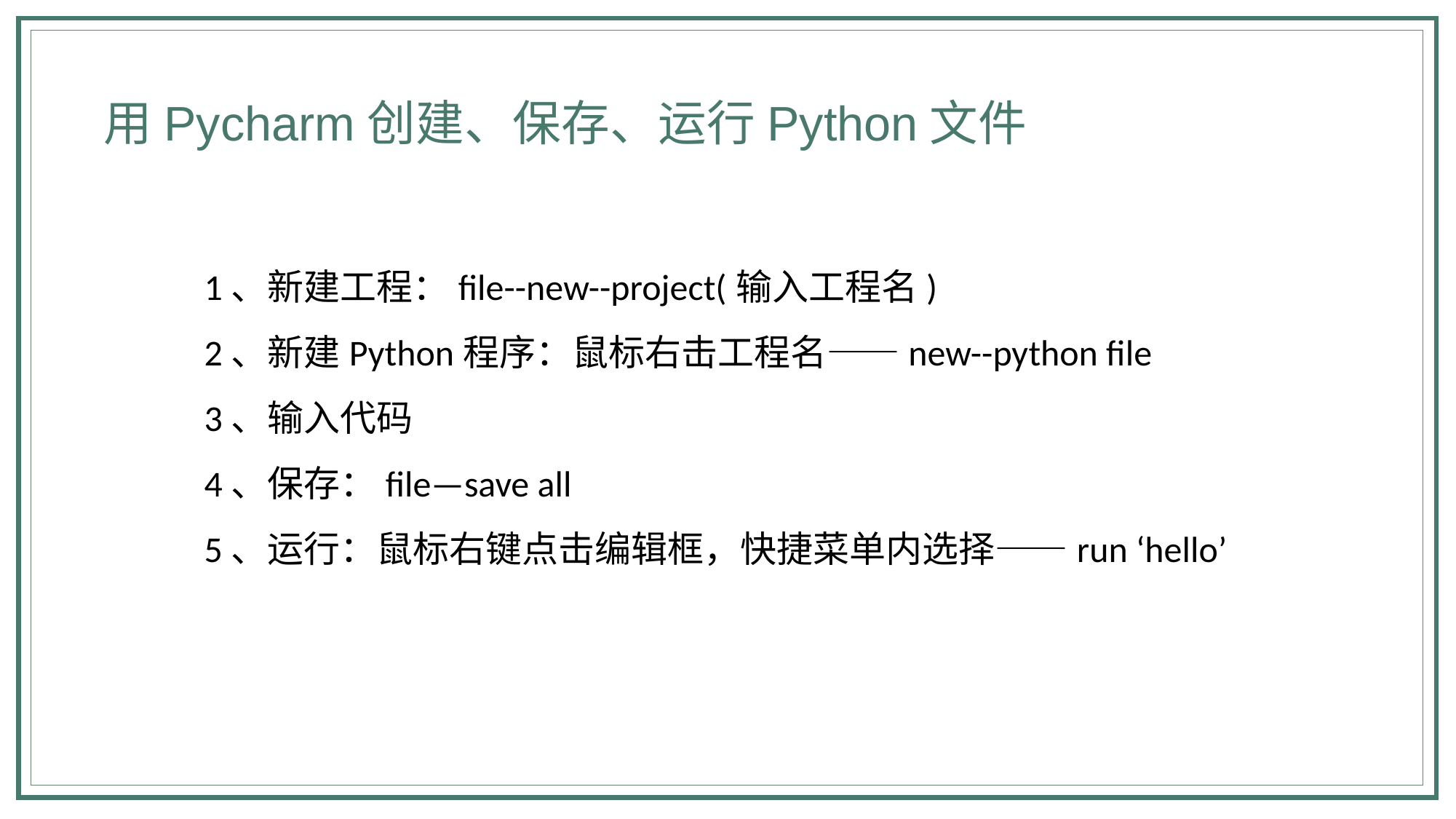

用Pycharm创建、保存、运行Python文件
1、新建工程：file--new--project(输入工程名)
2、新建Python程序：鼠标右击工程名——new--python file
3、输入代码
4、保存：file—save all
5、运行：鼠标右键点击编辑框，快捷菜单内选择——run ‘hello’